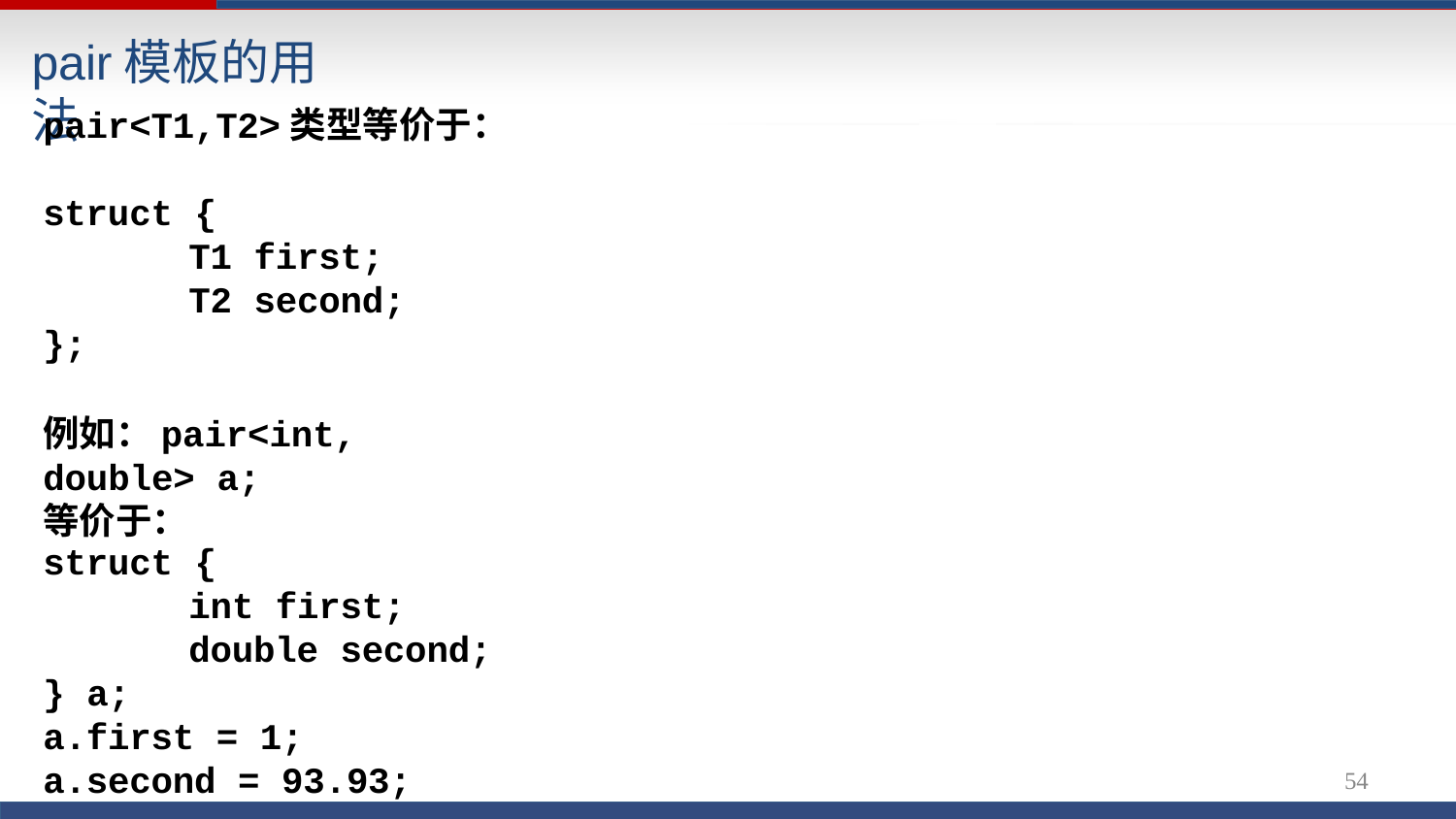

# pair模板的用法
pair<T1,T2>类型等价于：
struct {
T1 first;  T2 second;
};

例如：pair<int, double> a;
等价于：
struct {
int first;  double second;
} a;
a.first = 1;
a.second = 93.93;
54